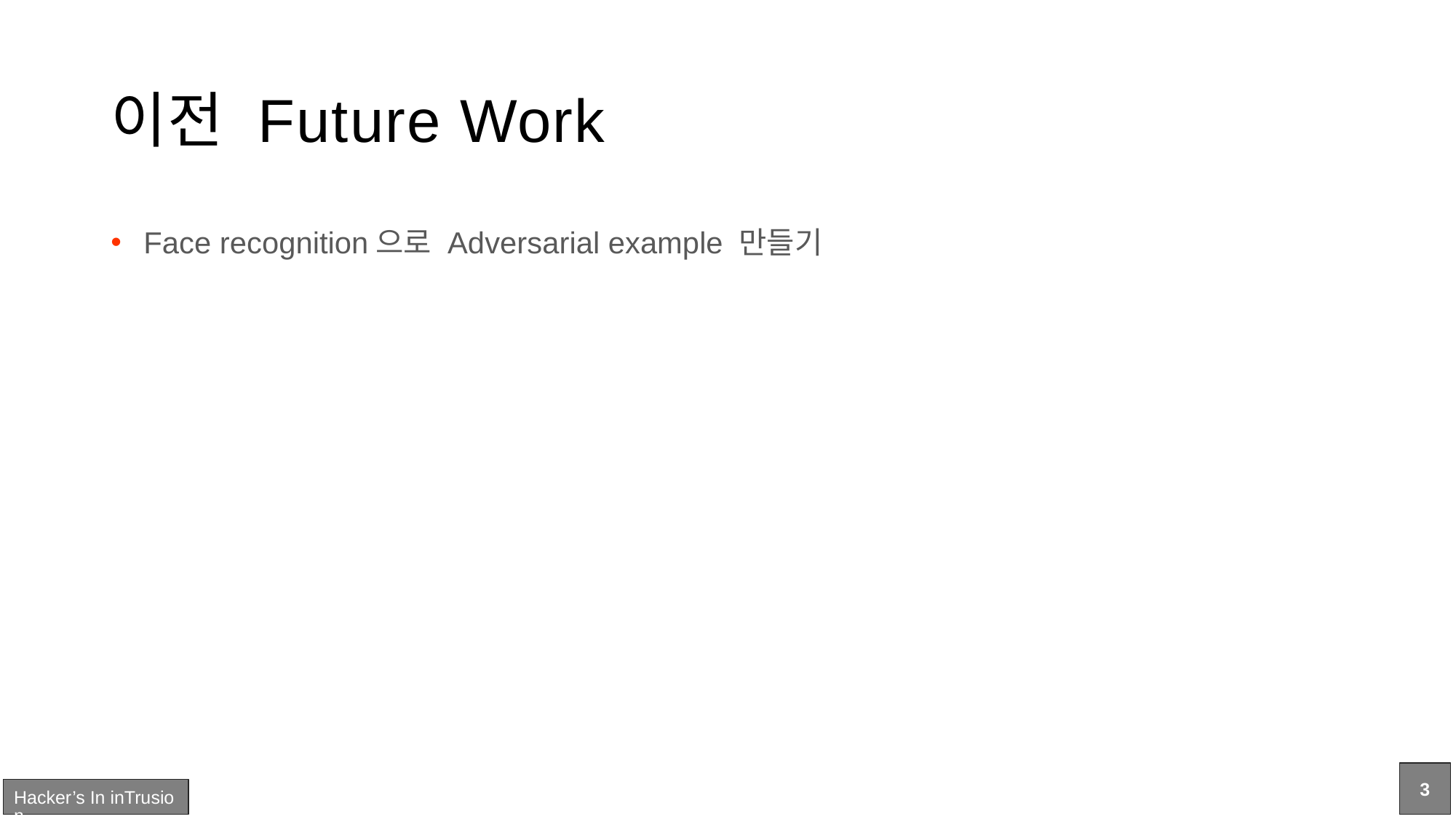

# 이전 Future Work
Face recognition으로 Adversarial example 만들기
3
Hacker’s In inTrusion